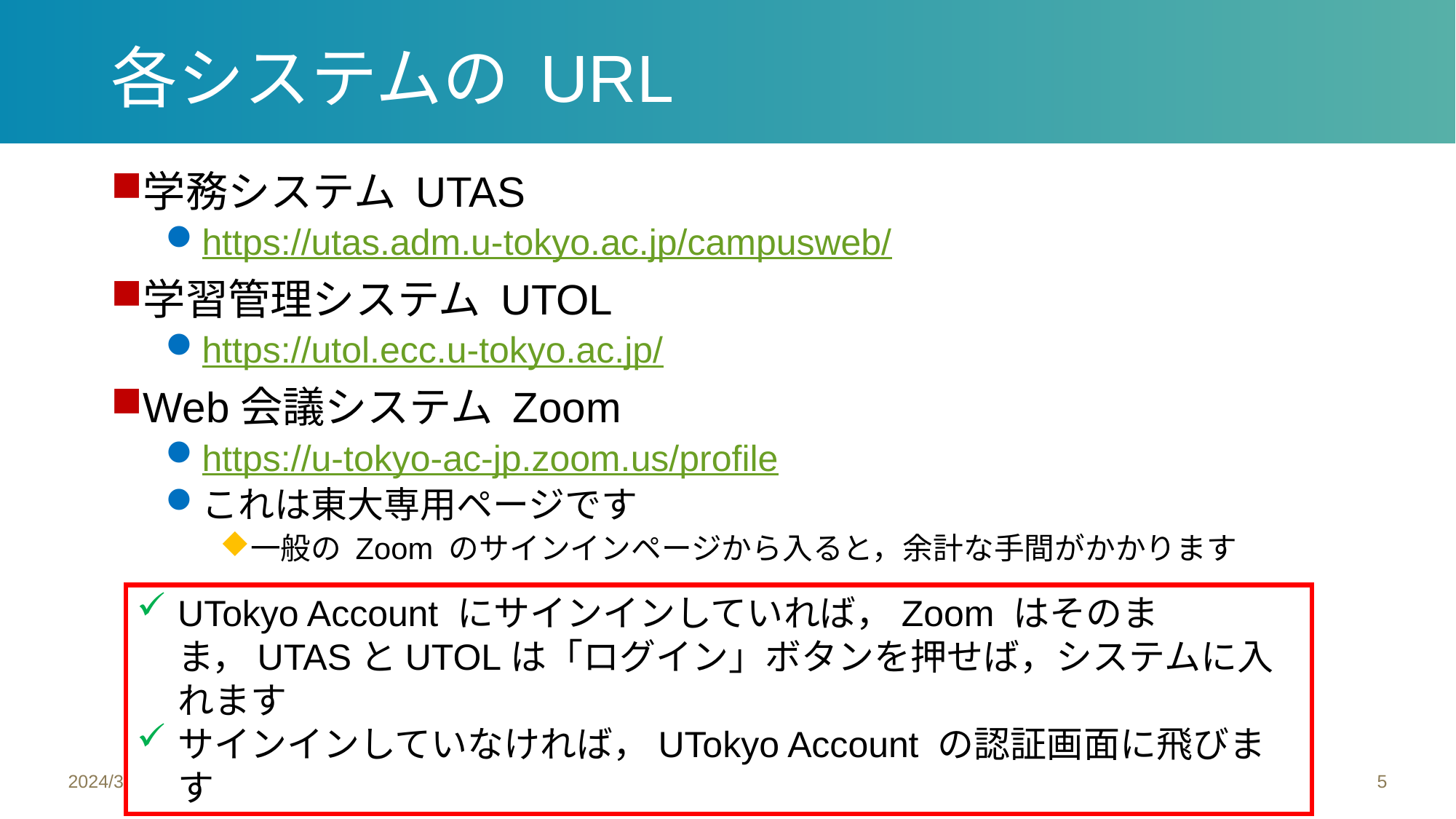

# 各システムの URL
学務システム UTAS
https://utas.adm.u-tokyo.ac.jp/campusweb/
学習管理システム UTOL
https://utol.ecc.u-tokyo.ac.jp/
Web会議システム Zoom
https://u-tokyo-ac-jp.zoom.us/profile
これは東大専用ページです
一般の Zoom のサインインページから入ると，余計な手間がかかります
UTokyo Account にサインインしていれば，Zoom はそのまま，UTASとUTOLは「ログイン」ボタンを押せば，システムに入れます
サインインしていなければ，UTokyo Account の認証画面に飛びます
2024/3/11
東京大学で初めて授業をする先生のためのITツール説明会
5